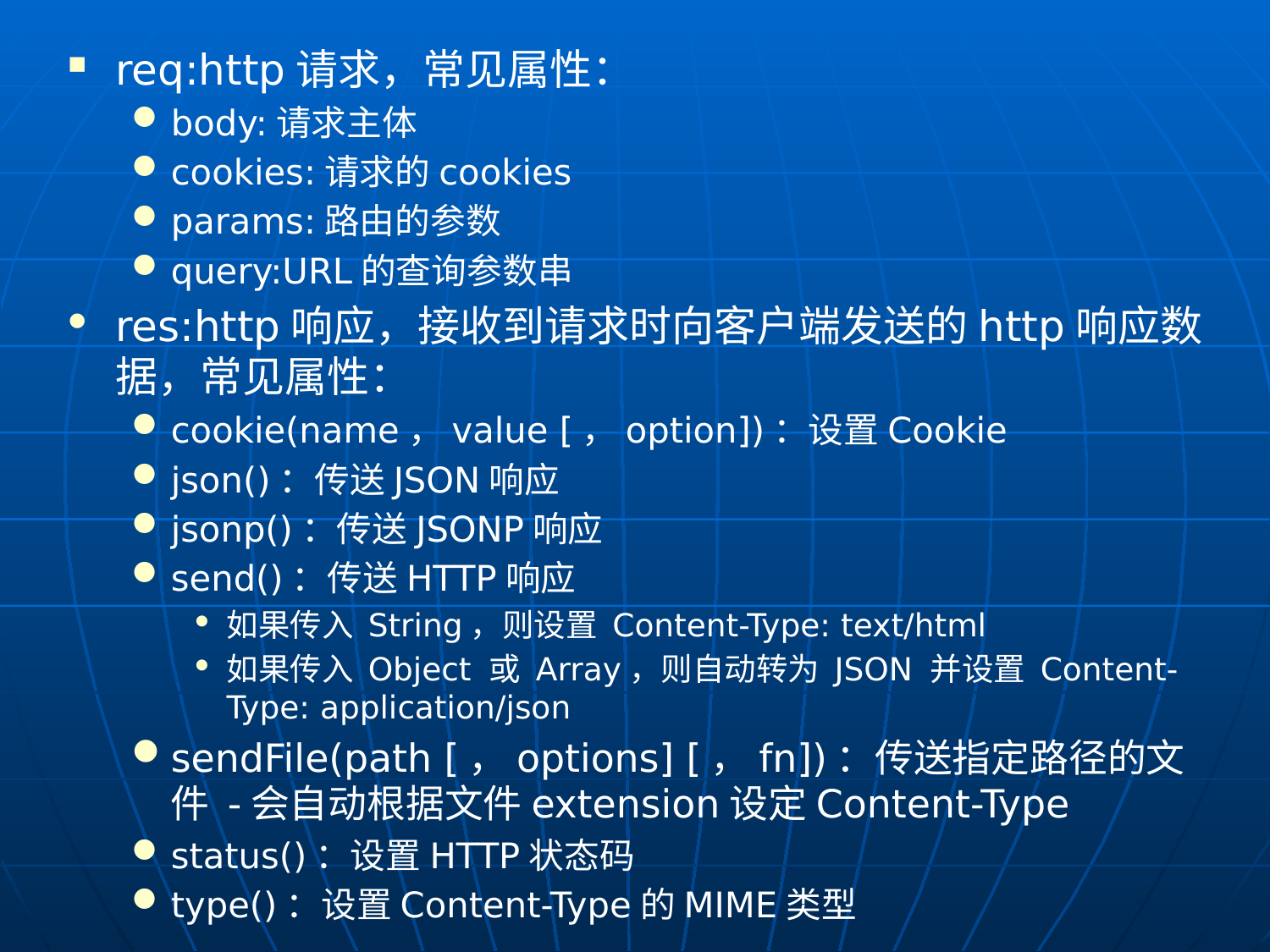

req:http请求，常见属性：
body:请求主体
cookies:请求的cookies
params:路由的参数
query:URL的查询参数串
res:http响应，接收到请求时向客户端发送的http响应数据，常见属性：
cookie(name，value [，option])：设置Cookie
json()：传送JSON响应
jsonp()：传送JSONP响应
send()：传送HTTP响应
如果传入 String，则设置 Content-Type: text/html
如果传入 Object 或 Array，则自动转为 JSON 并设置 Content-Type: application/json
sendFile(path [，options] [，fn])：传送指定路径的文件 -会自动根据文件extension设定Content-Type
status()：设置HTTP状态码
type()：设置Content-Type的MIME类型